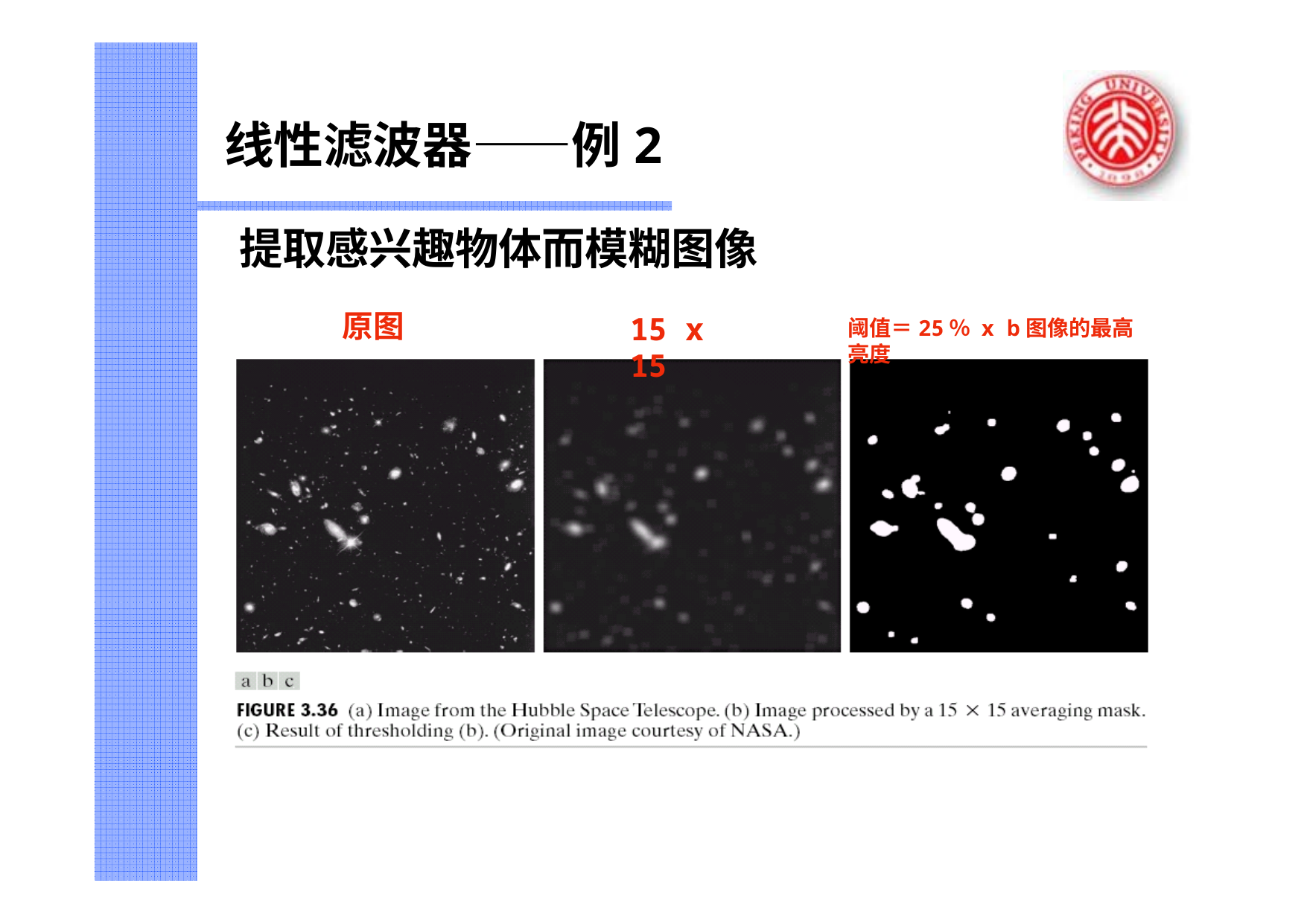

# 线性滤波器——例2
提取感兴趣物体而模糊图像
原图
15 x 15
阈值＝25％ x b图像的最高亮度